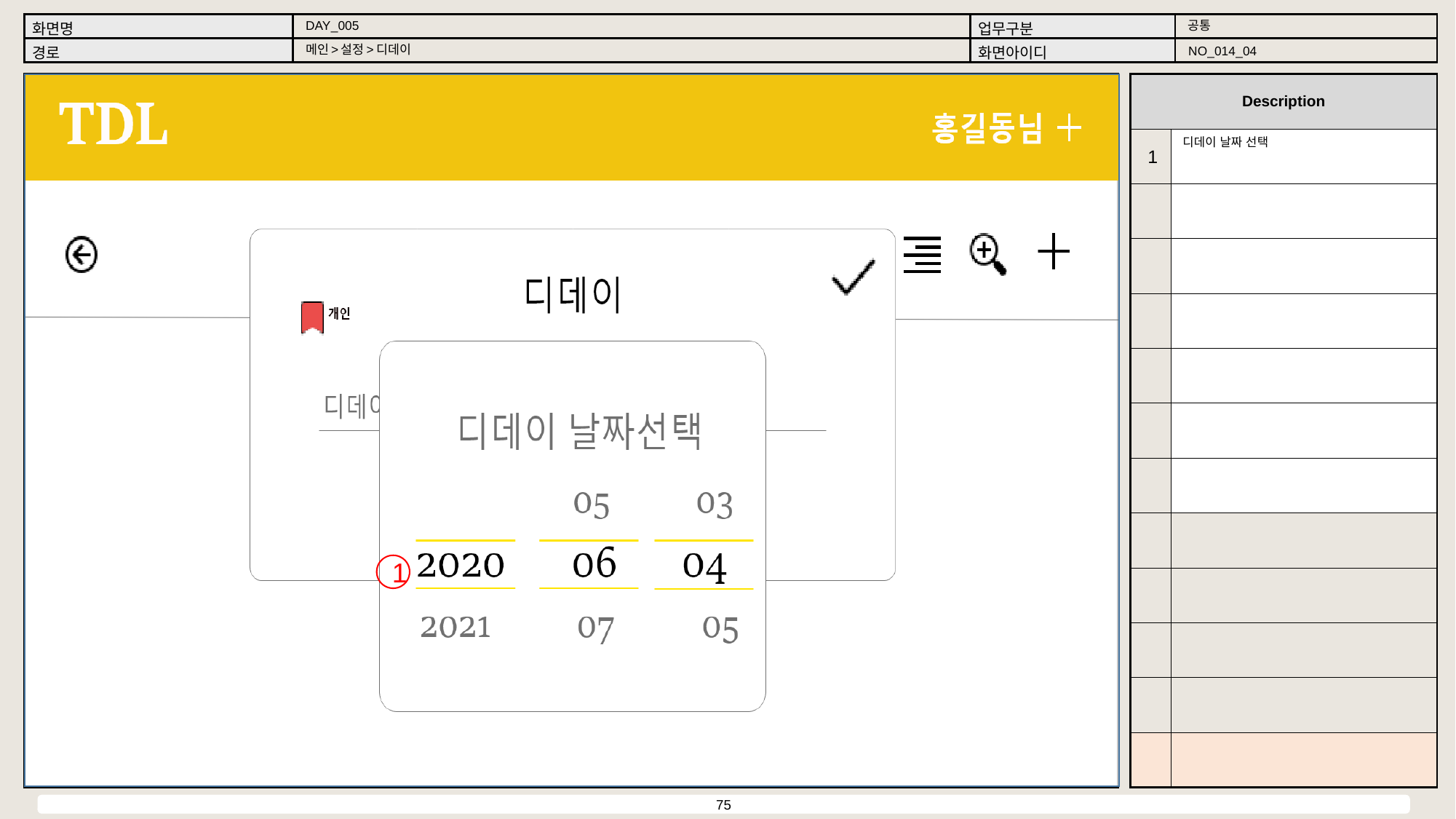

공통
DAY_005
메인>설정>디데이
NO_014_04

디데이 날짜 선택
1
1